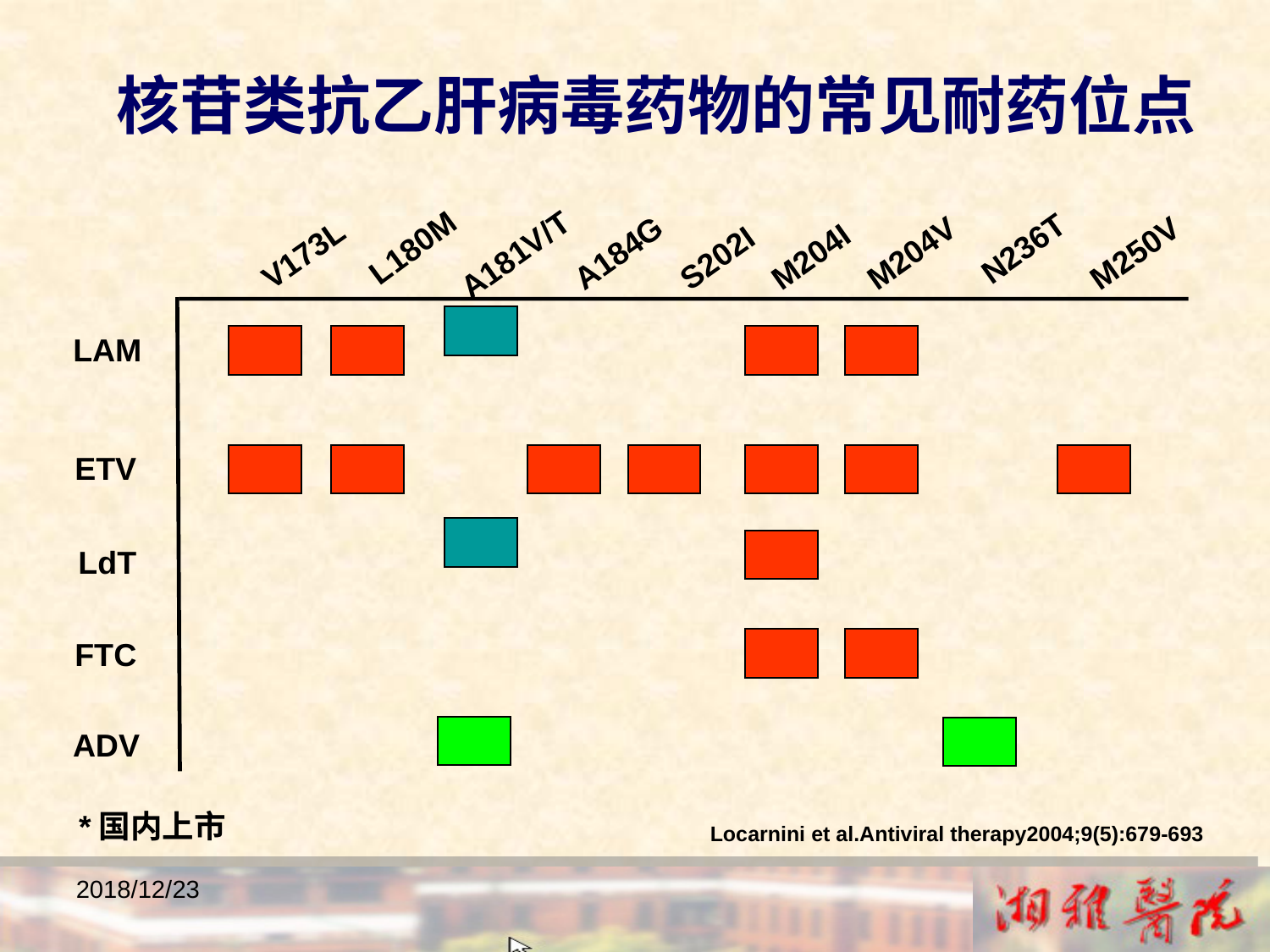

核苷类抗乙肝病毒药物的常见耐药位点
N236T
 L180M
A184G
M204V
M250V
A181V/T
V173L
M204I
S202I

LAM

ETV

LdT
FTC

ADV
*国内上市
Locarnini et al.Antiviral therapy2004;9(5):679-693
2018/12/23